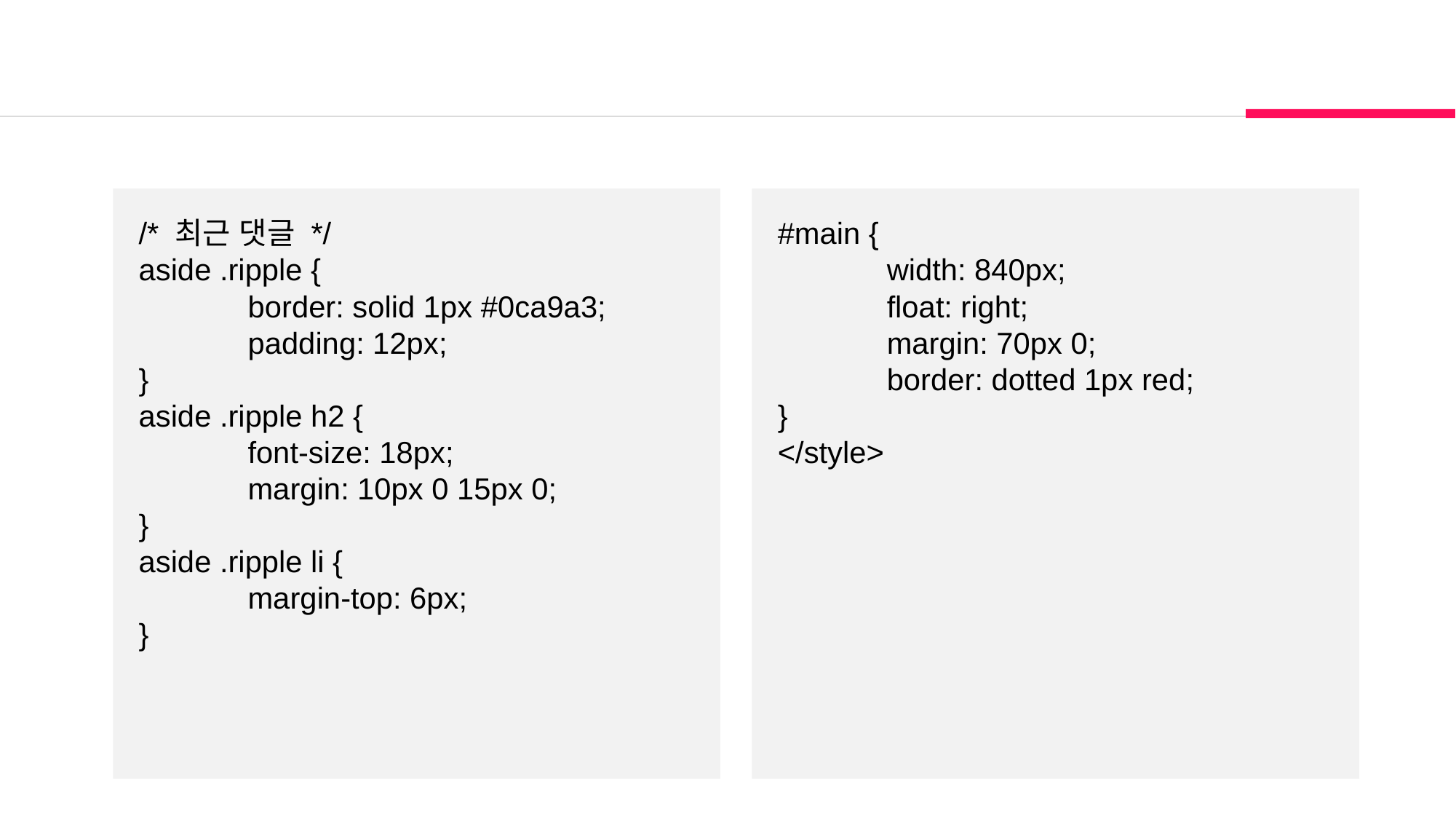

/* 최근 댓글 */
aside .ripple {
	border: solid 1px #0ca9a3;
	padding: 12px;
}
aside .ripple h2 {
	font-size: 18px;
	margin: 10px 0 15px 0;
}
aside .ripple li {
	margin-top: 6px;
}
#main {
	width: 840px;
	float: right;
	margin: 70px 0;
	border: dotted 1px red;
}
</style>